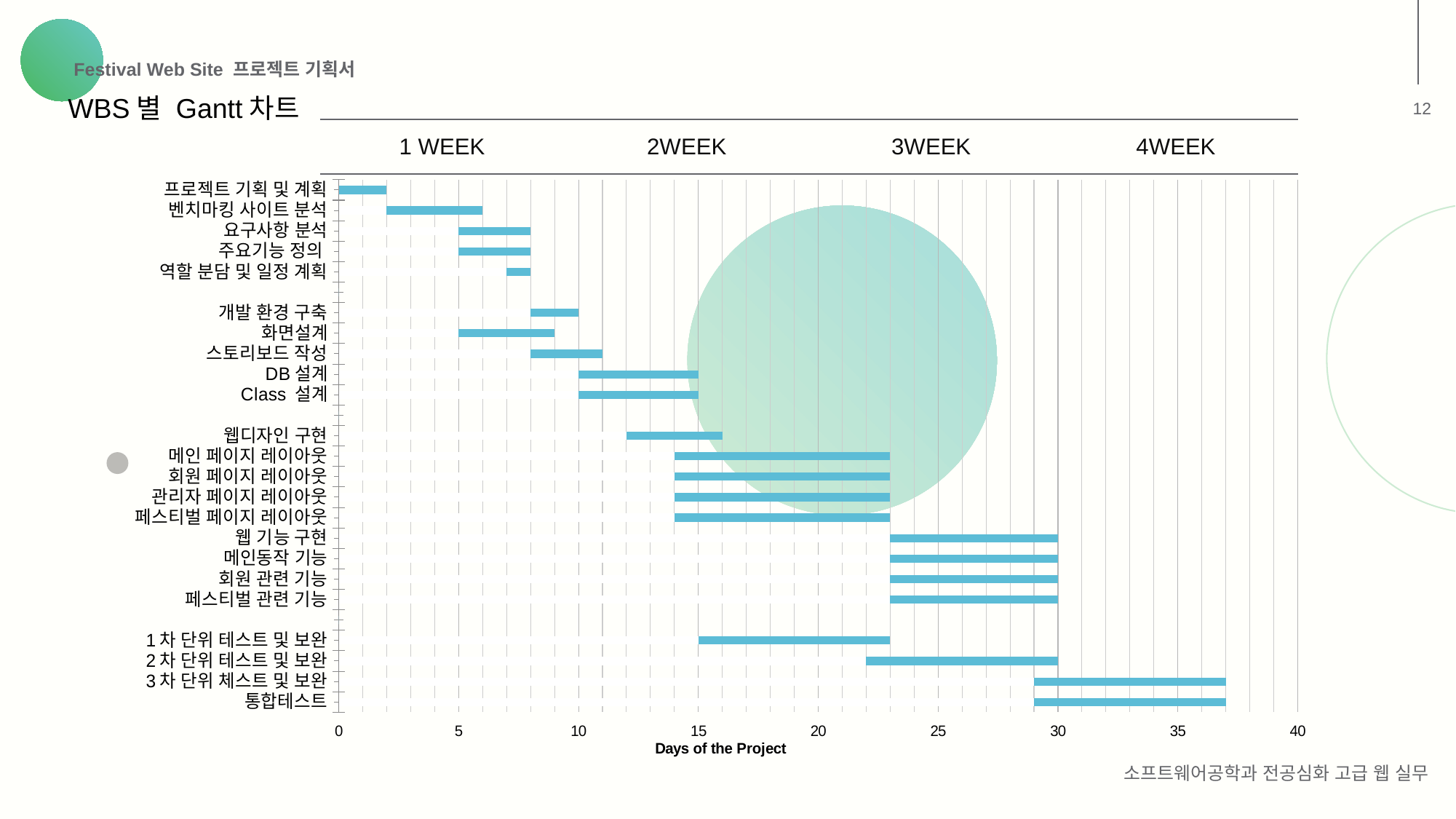

Festival Web Site 프로젝트 기획서
WBS별 Gantt차트
12
| 1 WEEK | 2WEEK | 3WEEK | 4WEEK |
| --- | --- | --- | --- |

### Chart

| Category |  |  |
|---|---|---|
| 프로젝트 기획 및 계획 | 0.0 | 2.0 |
| 벤치마킹 사이트 분석 | 2.0 | 4.0 |
| 요구사항 분석 | 5.0 | 3.0 |
| 주요기능 정의  | 5.0 | 3.0 |
| 역할 분담 및 일정 계획 | 7.0 | 1.0 |
|  | None | None |
| 개발 환경 구축 | 8.0 | 2.0 |
| 화면설계 | 5.0 | 4.0 |
| 스토리보드 작성 | 8.0 | 3.0 |
| DB설계 | 10.0 | 5.0 |
| Class 설계 | 10.0 | 5.0 |
|  | None | None |
| 웹디자인 구현 | 12.0 | 4.0 |
| 메인 페이지 레이아웃 | 14.0 | 9.0 |
| 회원 페이지 레이아웃 | 14.0 | 9.0 |
| 관리자 페이지 레이아웃 | 14.0 | 9.0 |
| 페스티벌 페이지 레이아웃 | 14.0 | 9.0 |
| 웹 기능 구현 | 23.0 | 7.0 |
| 메인동작 기능 | 23.0 | 7.0 |
| 회원 관련 기능 | 23.0 | 7.0 |
| 페스티벌 관련 기능 | 23.0 | 7.0 |
|  | None | None |
| 1차 단위 테스트 및 보완 | 15.0 | 8.0 |
| 2차 단위 테스트 및 보완 | 22.0 | 8.0 |
| 3차 단위 체스트 및 보완 | 29.0 | 8.0 |
| 통합테스트 | 29.0 | 8.0 |

소프트웨어공학과 전공심화 고급 웹 실무